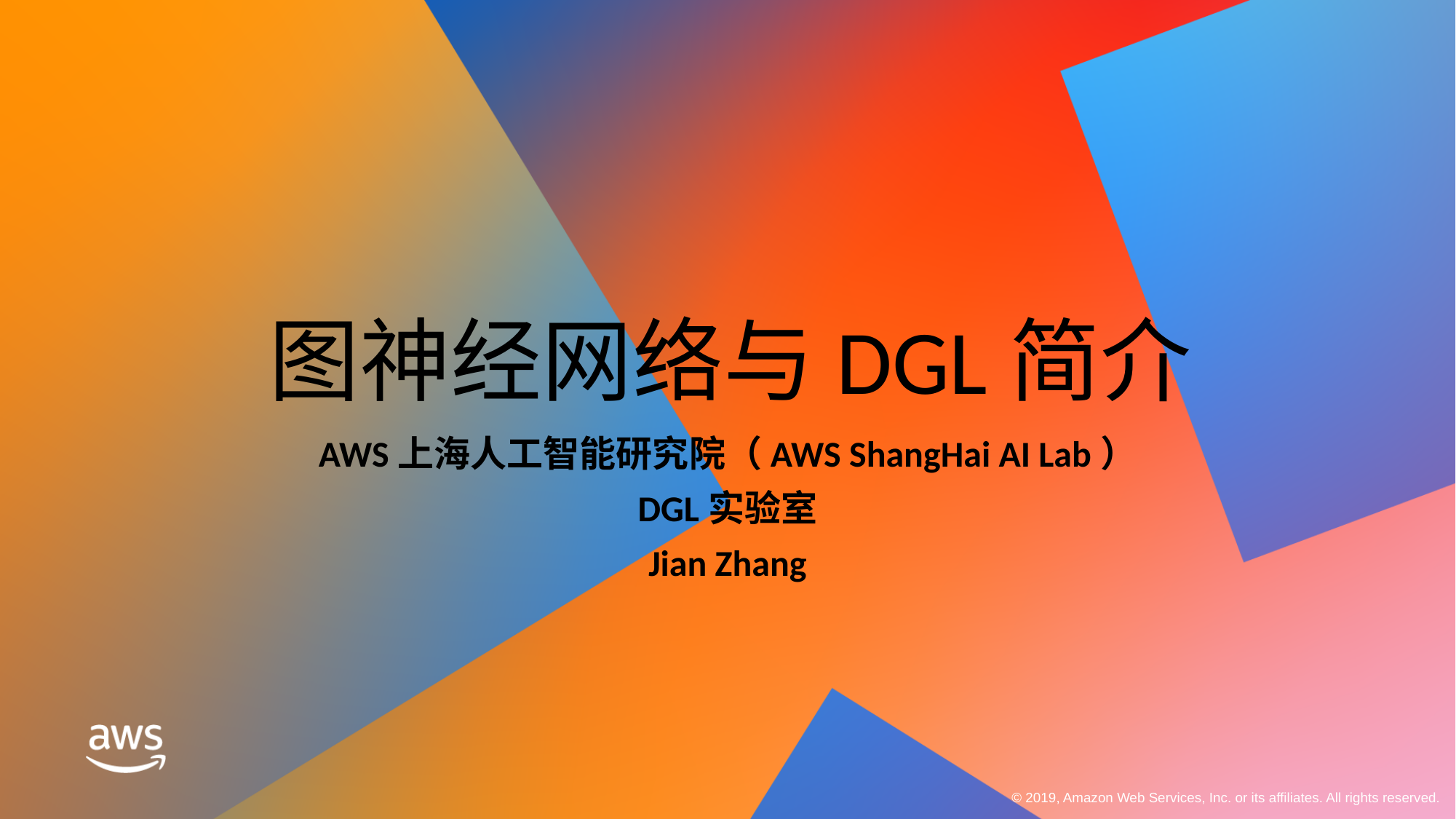

# 图神经网络与DGL简介
AWS上海人工智能研究院（AWS ShangHai AI Lab）
DGL实验室
Jian Zhang